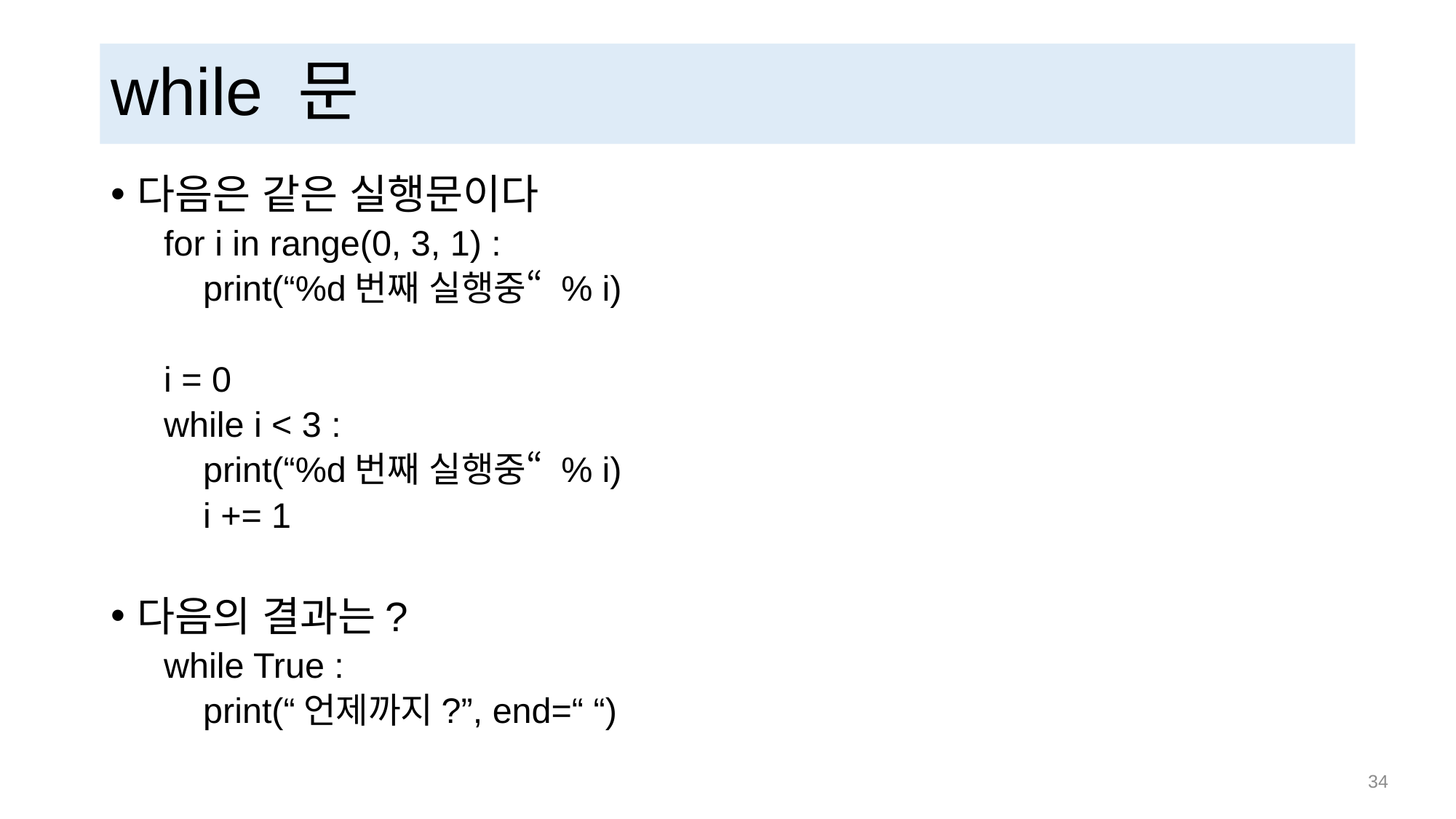

# while 문
다음은 같은 실행문이다
for i in range(0, 3, 1) :
    print(“%d번째 실행중“ % i)

i = 0
while i < 3 :
    print(“%d번째 실행중“ % i)
    i += 1

다음의 결과는?
while True :
    print(“언제까지?”, end=“ “)

 34